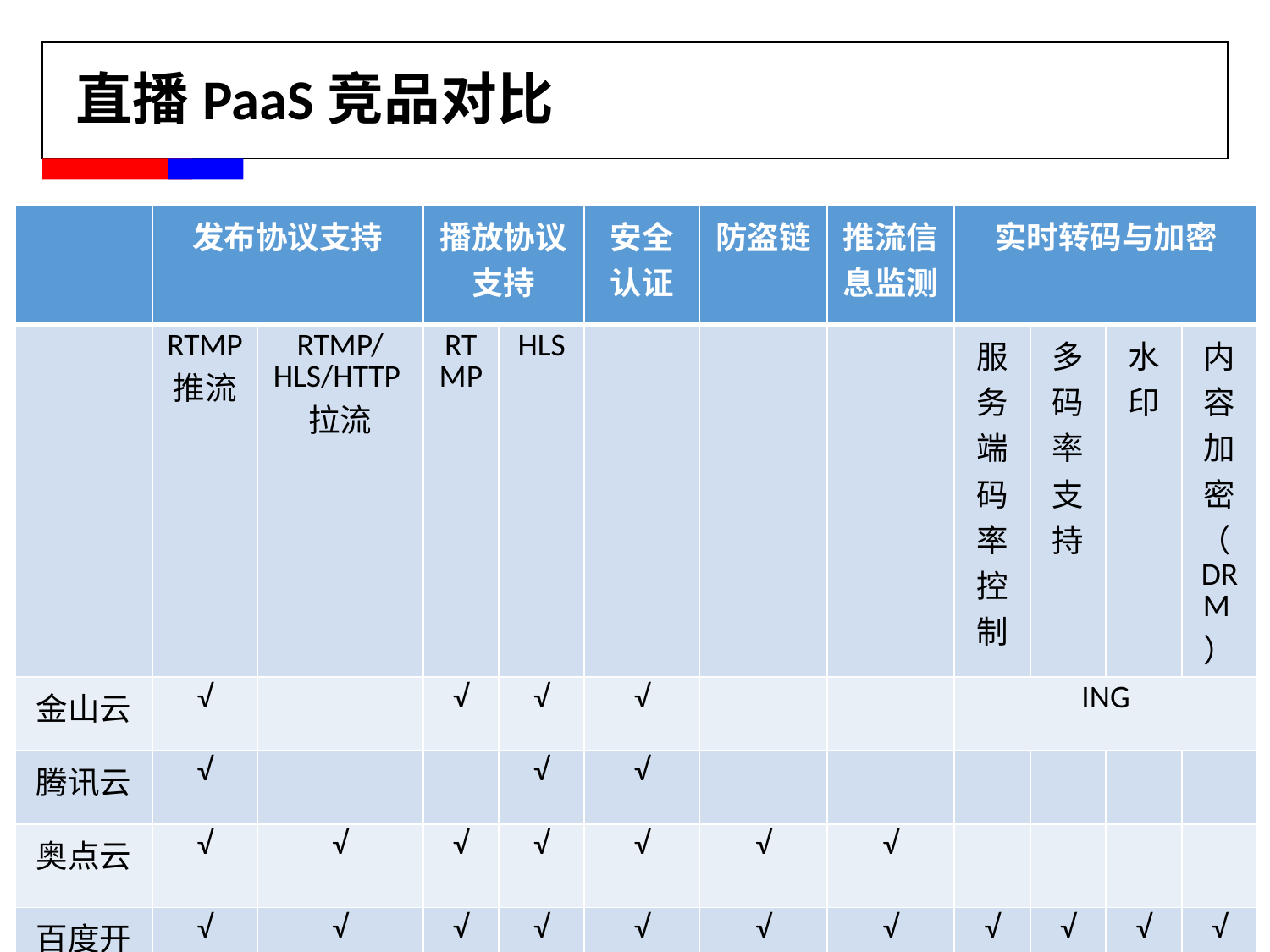

# 直播PaaS竞品对比
|  | 发布协议支持 |  | 播放协议支持 |  | 安全认证 | 防盗链 | 推流信息监测 | 实时转码与加密 |  |  |  |
| --- | --- | --- | --- | --- | --- | --- | --- | --- | --- | --- | --- |
|  | RTMP 推流 | RTMP/HLS/HTTP拉流 | RTMP | HLS |  |  |  | 服务端码率控制 | 多码率支持 | 水印 | 内容加密（DRM） |
| 金山云 | √ |  | √ | √ | √ |  |  | ING |  |  |  |
| 腾讯云 | √ |  |  | √ | √ |  |  |  |  |  |  |
| 奥点云 | √ | √ | √ | √ | √ | √ | √ |  |  |  |  |
| 百度开放云 | √ | √ | √ | √ | √ | √ | √ | √ | √ | √ | √ |